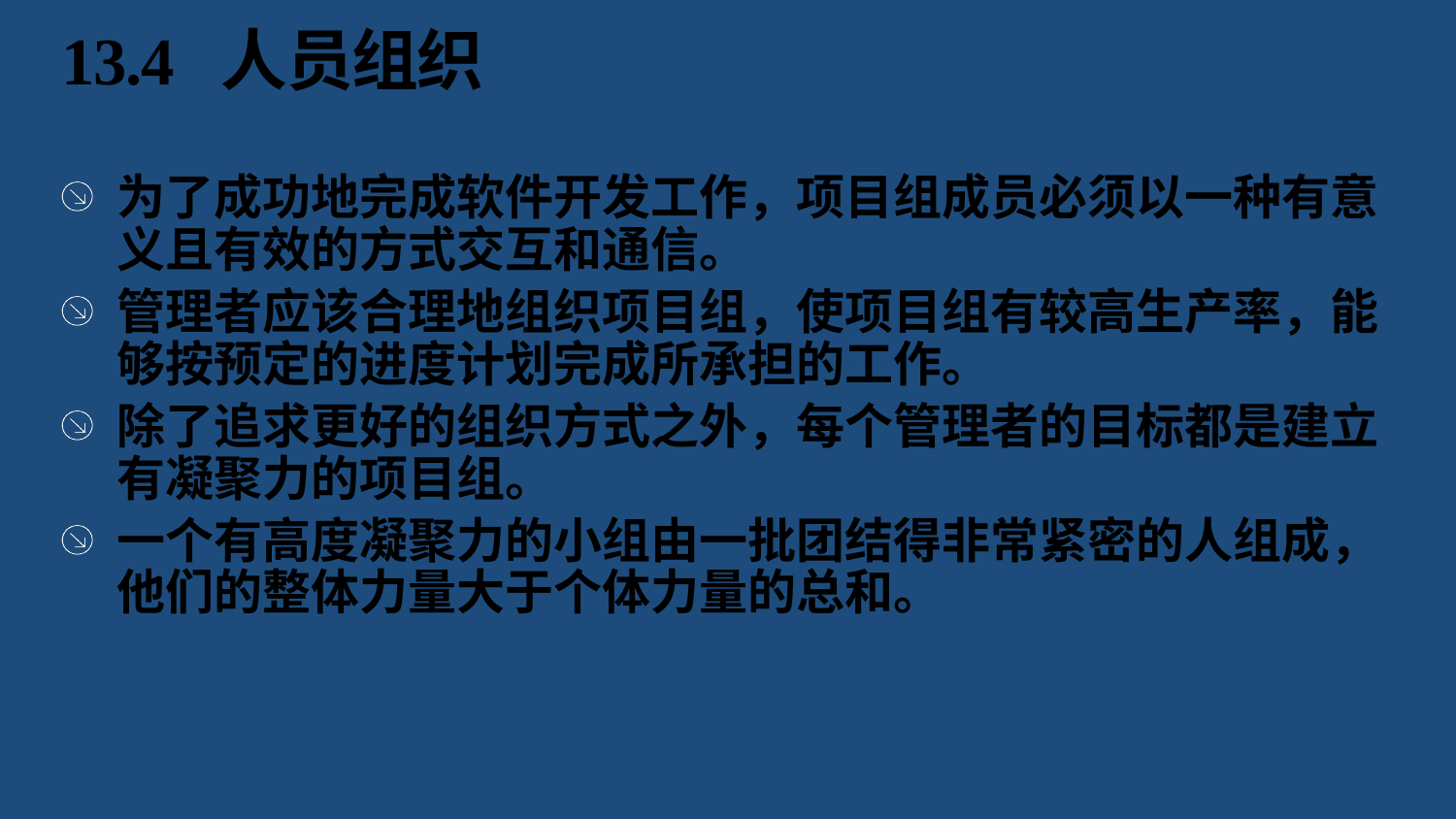

# 13.4  人员组织
为了成功地完成软件开发工作，项目组成员必须以一种有意义且有效的方式交互和通信。
管理者应该合理地组织项目组，使项目组有较高生产率，能够按预定的进度计划完成所承担的工作。
除了追求更好的组织方式之外，每个管理者的目标都是建立有凝聚力的项目组。
一个有高度凝聚力的小组由一批团结得非常紧密的人组成，他们的整体力量大于个体力量的总和。